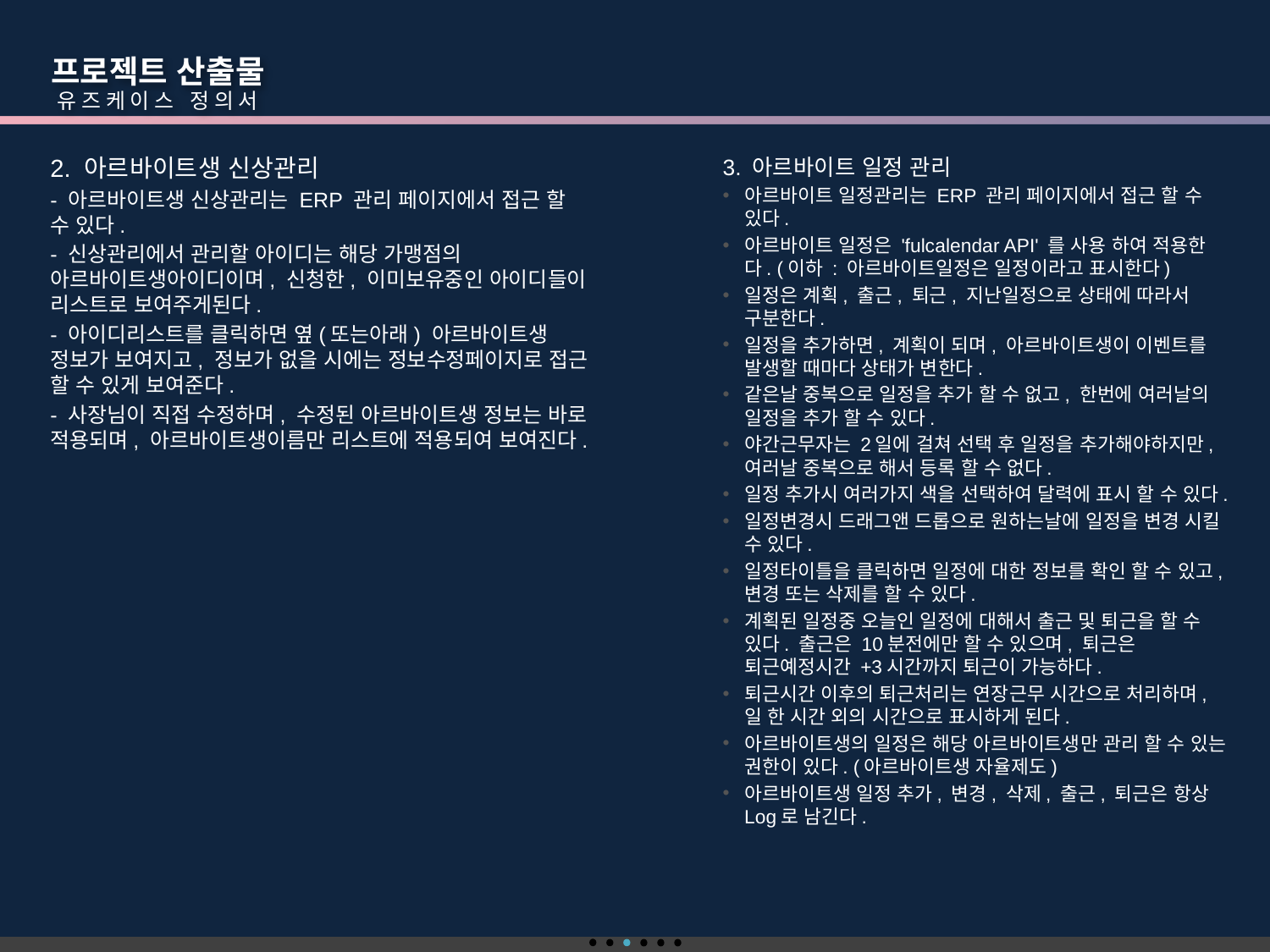

프로젝트 산출물
 유즈케이스 정의서
2. 아르바이트생 신상관리
- 아르바이트생 신상관리는 ERP 관리 페이지에서 접근 할 수 있다.
- 신상관리에서 관리할 아이디는 해당 가맹점의 아르바이트생아이디이며, 신청한, 이미보유중인 아이디들이 리스트로 보여주게된다.
- 아이디리스트를 클릭하면 옆(또는아래) 아르바이트생 정보가 보여지고, 정보가 없을 시에는 정보수정페이지로 접근 할 수 있게 보여준다.
- 사장님이 직접 수정하며, 수정된 아르바이트생 정보는 바로 적용되며, 아르바이트생이름만 리스트에 적용되여 보여진다.

3. 아르바이트 일정 관리
아르바이트 일정관리는 ERP 관리 페이지에서 접근 할 수 있다.
아르바이트 일정은 'fulcalendar API' 를 사용 하여 적용한다. (이하 : 아르바이트일정은 일정이라고 표시한다)
일정은 계획, 출근, 퇴근, 지난일정으로 상태에 따라서 구분한다.
일정을 추가하면, 계획이 되며, 아르바이트생이 이벤트를 발생할 때마다 상태가 변한다.
같은날 중복으로 일정을 추가 할 수 없고, 한번에 여러날의 일정을 추가 할 수 있다.
야간근무자는 2일에 걸쳐 선택 후 일정을 추가해야하지만, 여러날 중복으로 해서 등록 할 수 없다.
일정 추가시 여러가지 색을 선택하여 달력에 표시 할 수 있다.
일정변경시 드래그앤 드롭으로 원하는날에 일정을 변경 시킬 수 있다.
일정타이틀을 클릭하면 일정에 대한 정보를 확인 할 수 있고, 변경 또는 삭제를 할 수 있다.
계획된 일정중 오늘인 일정에 대해서 출근 및 퇴근을 할 수 있다. 출근은 10분전에만 할 수 있으며, 퇴근은 퇴근예정시간 +3시간까지 퇴근이 가능하다.
퇴근시간 이후의 퇴근처리는 연장근무 시간으로 처리하며, 일 한 시간 외의 시간으로 표시하게 된다.
아르바이트생의 일정은 해당 아르바이트생만 관리 할 수 있는 권한이 있다. (아르바이트생 자율제도)
아르바이트생 일정 추가, 변경, 삭제, 출근, 퇴근은 항상 Log로 남긴다.